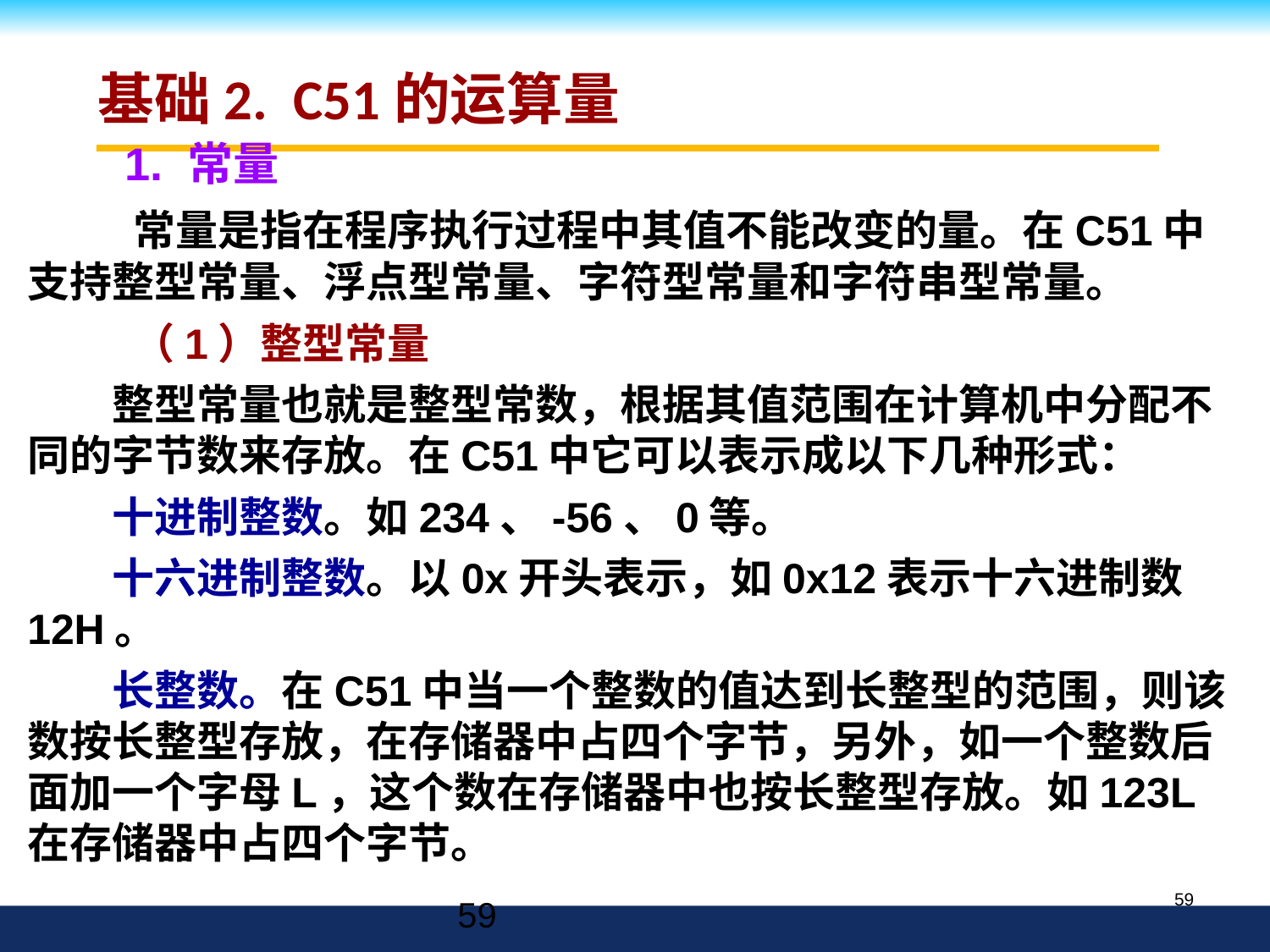

基础2.  C51的运算量
 1. 常量
 常量是指在程序执行过程中其值不能改变的量。在C51中支持整型常量、浮点型常量、字符型常量和字符串型常量。
 （1）整型常量
整型常量也就是整型常数，根据其值范围在计算机中分配不同的字节数来存放。在C51中它可以表示成以下几种形式：
十进制整数。如234、-56、0等。
十六进制整数。以0x开头表示，如0x12表示十六进制数12H。
长整数。在C51中当一个整数的值达到长整型的范围，则该数按长整型存放，在存储器中占四个字节，另外，如一个整数后面加一个字母L，这个数在存储器中也按长整型存放。如123L在存储器中占四个字节。
59
59